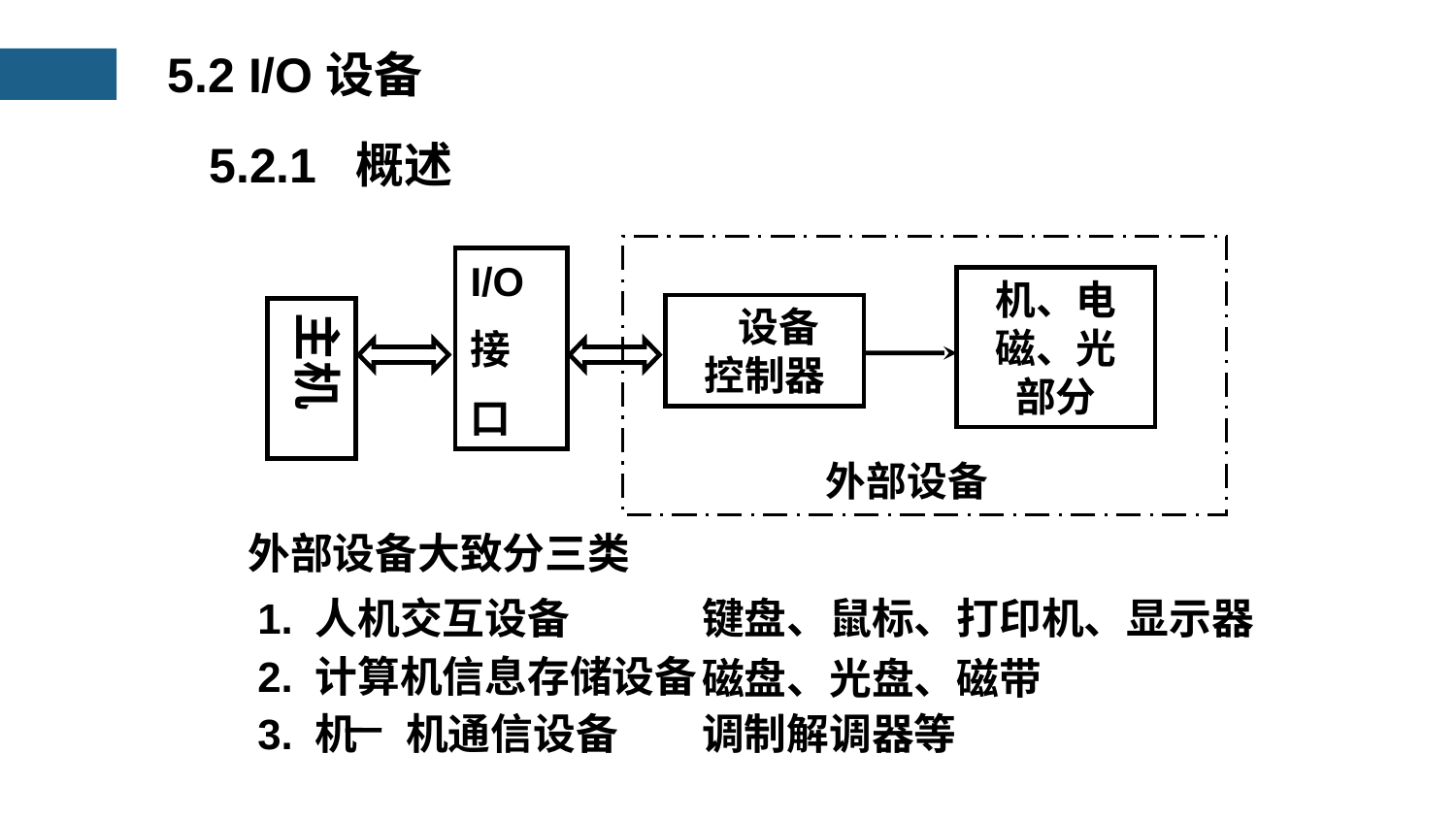

5.2 I/O设备
5.2.1  概述

I/O
接
口
机、电
磁、光
部分
  设备
控制器
主机

外部设备
外部设备大致分三类
1. 人机交互设备
键盘、鼠标、打印机、显示器
2. 计算机信息存储设备
磁盘、光盘、磁带
3. 机     机通信设备

调制解调器等